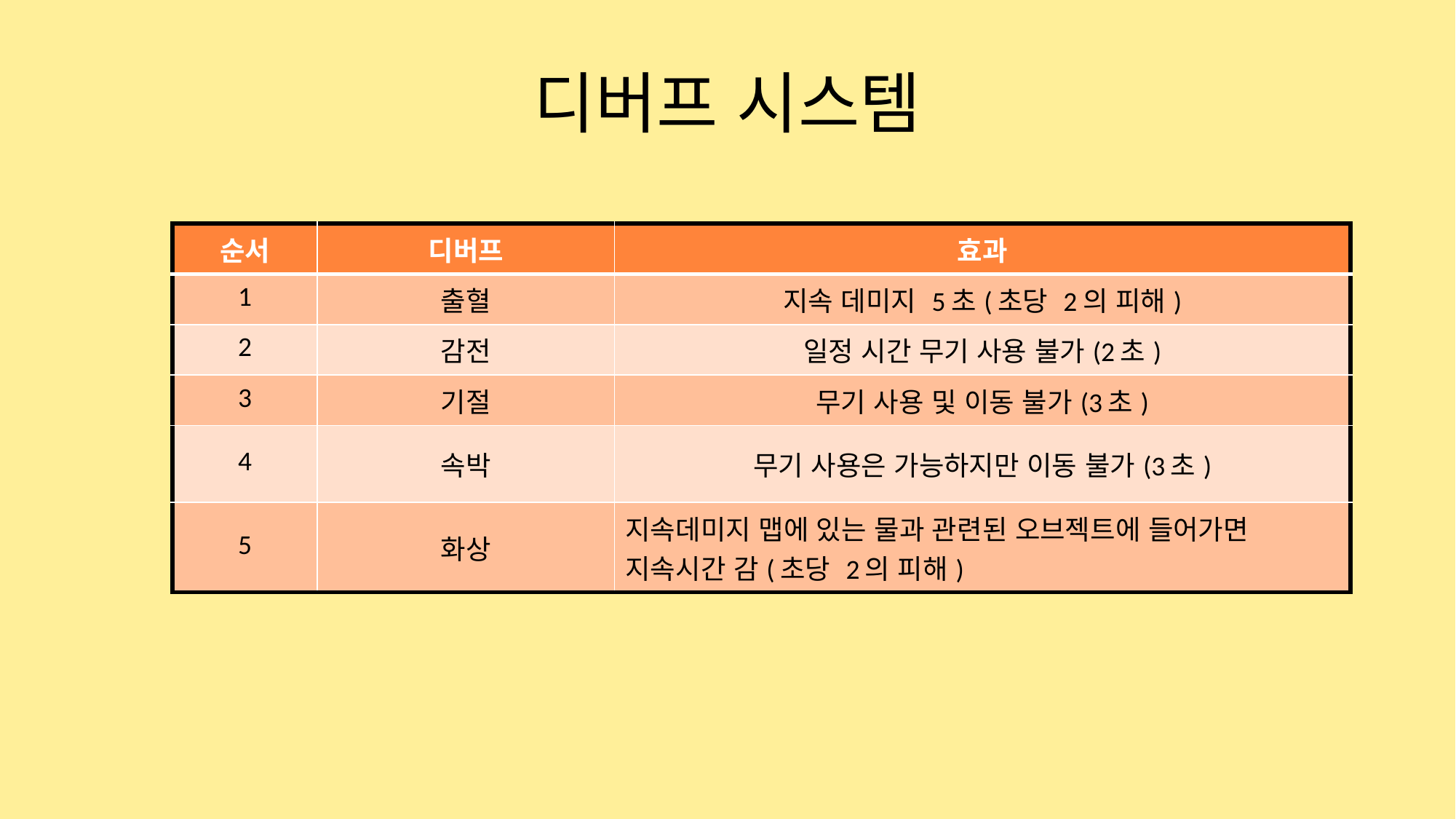

# 디버프 시스템
| 순서 | 디버프 | 효과 |
| --- | --- | --- |
| 1 | 출혈 | 지속 데미지 5초(초당 2의 피해) |
| 2 | 감전 | 일정 시간 무기 사용 불가(2초) |
| 3 | 기절 | 무기 사용 및 이동 불가(3초) |
| 4 | 속박 | 무기 사용은 가능하지만 이동 불가(3초) |
| 5 | 화상 | 지속데미지 맵에 있는 물과 관련된 오브젝트에 들어가면 지속시간 감(초당 2의 피해) |